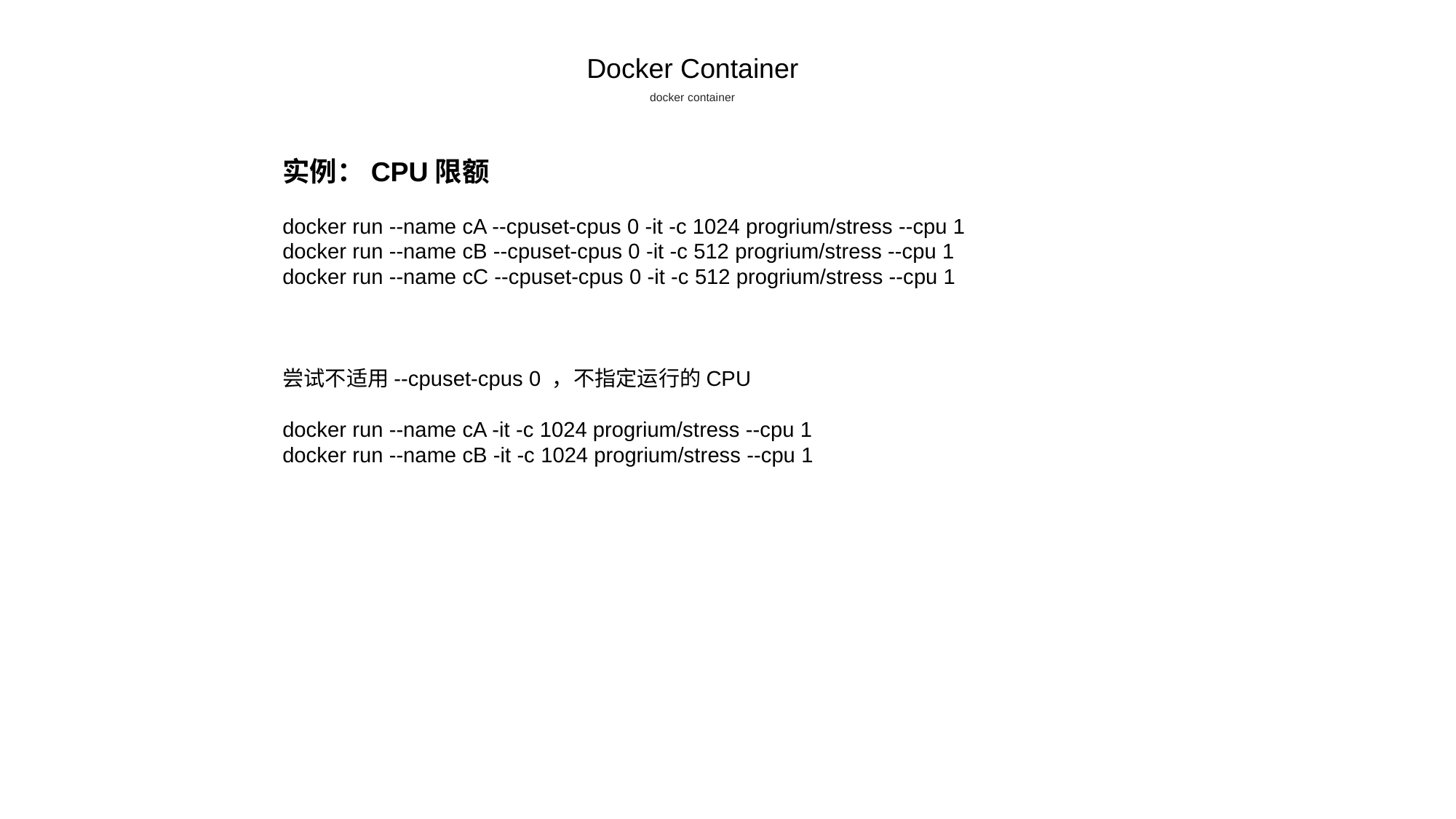

Docker Container

docker container
实例：CPU限额

docker run --name cA --cpuset-cpus 0 -it -c 1024 progrium/stress --cpu 1
docker run --name cB --cpuset-cpus 0 -it -c 512 progrium/stress --cpu 1
docker run --name cC --cpuset-cpus 0 -it -c 512 progrium/stress --cpu 1

尝试不适用--cpuset-cpus 0 ，不指定运行的CPU

docker run --name cA -it -c 1024 progrium/stress --cpu 1
docker run --name cB -it -c 1024 progrium/stress --cpu 1